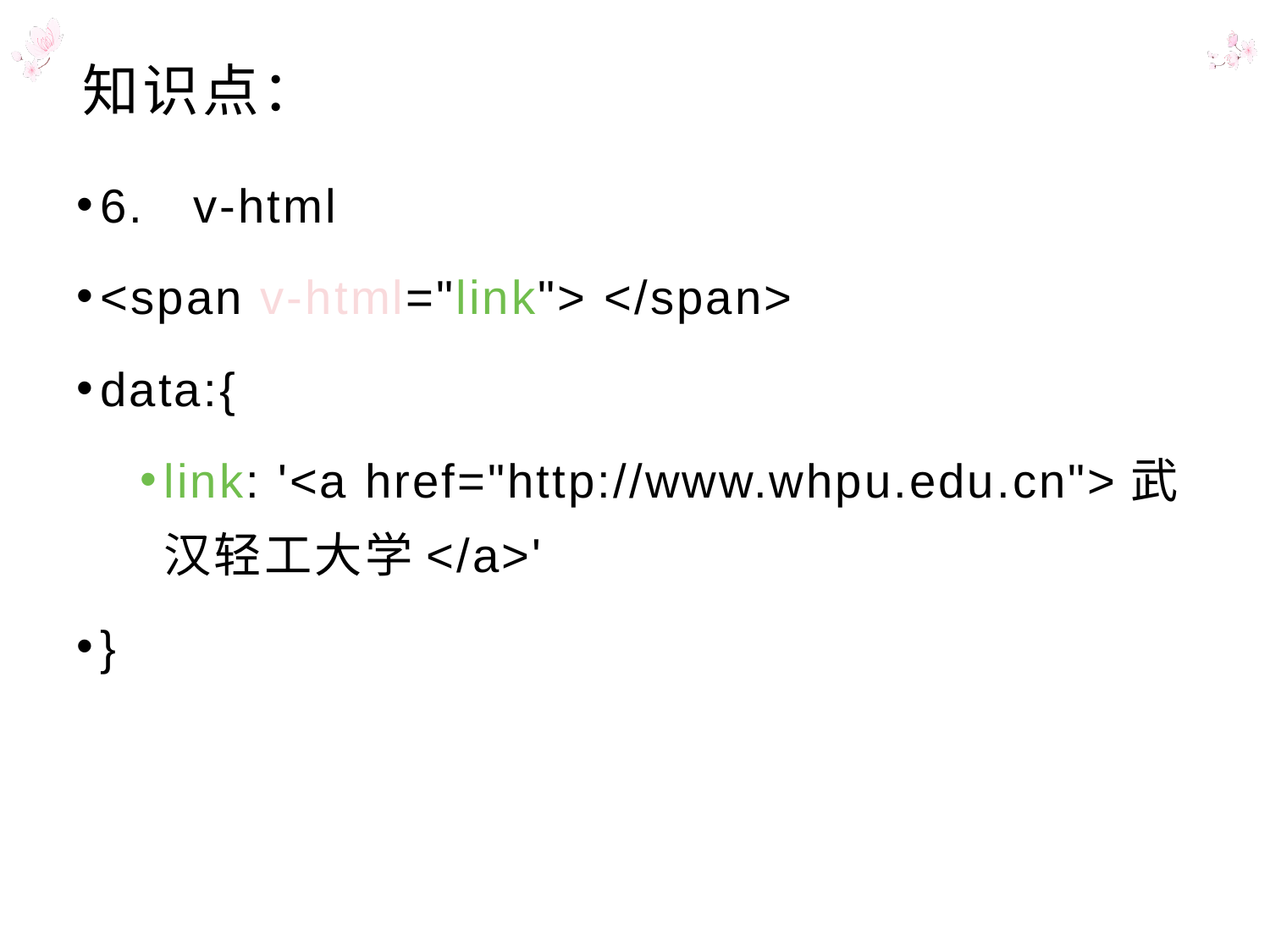

# 知识点：
6.   v-html
<span v-html="link"> </span>
data:{
link: '<a href="http://www.whpu.edu.cn">武汉轻工大学</a>'
}